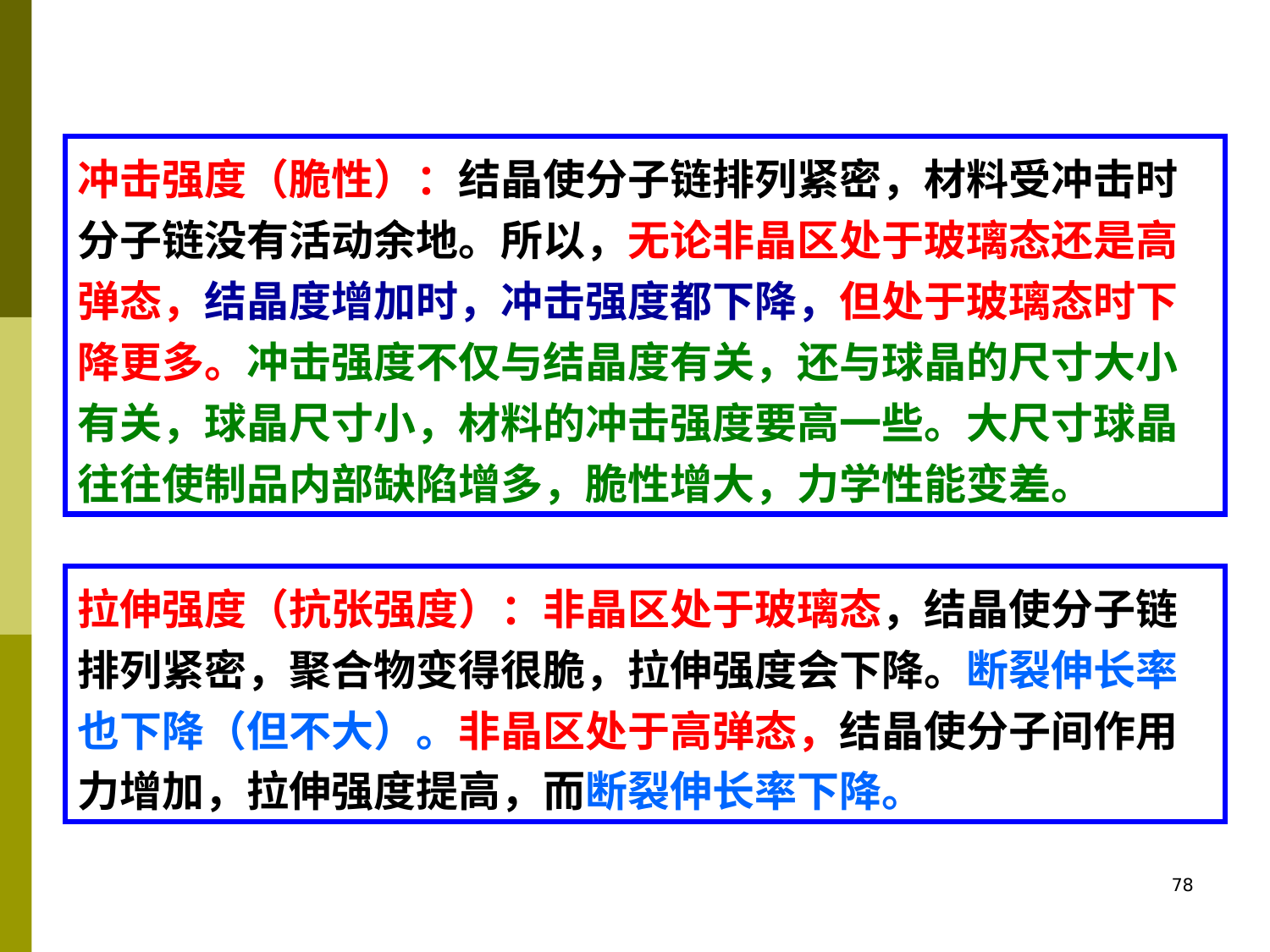

冲击强度（脆性）：结晶使分子链排列紧密，材料受冲击时分子链没有活动余地。所以，无论非晶区处于玻璃态还是高弹态，结晶度增加时，冲击强度都下降，但处于玻璃态时下降更多。冲击强度不仅与结晶度有关，还与球晶的尺寸大小有关，球晶尺寸小，材料的冲击强度要高一些。大尺寸球晶往往使制品内部缺陷增多，脆性增大，力学性能变差。
拉伸强度（抗张强度）：非晶区处于玻璃态，结晶使分子链排列紧密，聚合物变得很脆，拉伸强度会下降。断裂伸长率也下降（但不大）。非晶区处于高弹态，结晶使分子间作用力增加，拉伸强度提高，而断裂伸长率下降。
78